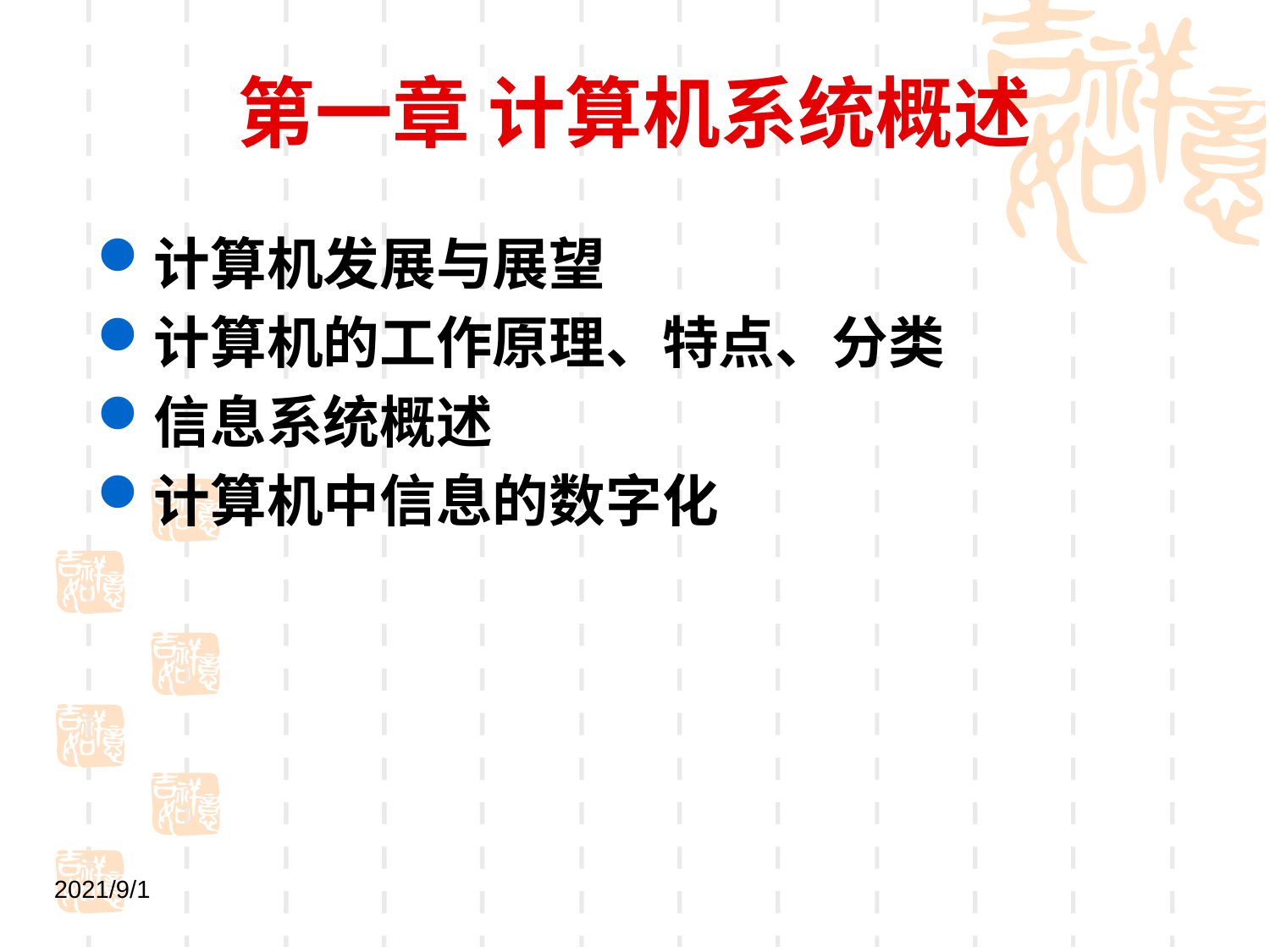

# 第一章 计算机系统概述
计算机发展与展望
计算机的工作原理、特点、分类
信息系统概述
计算机中信息的数字化
2021/9/1